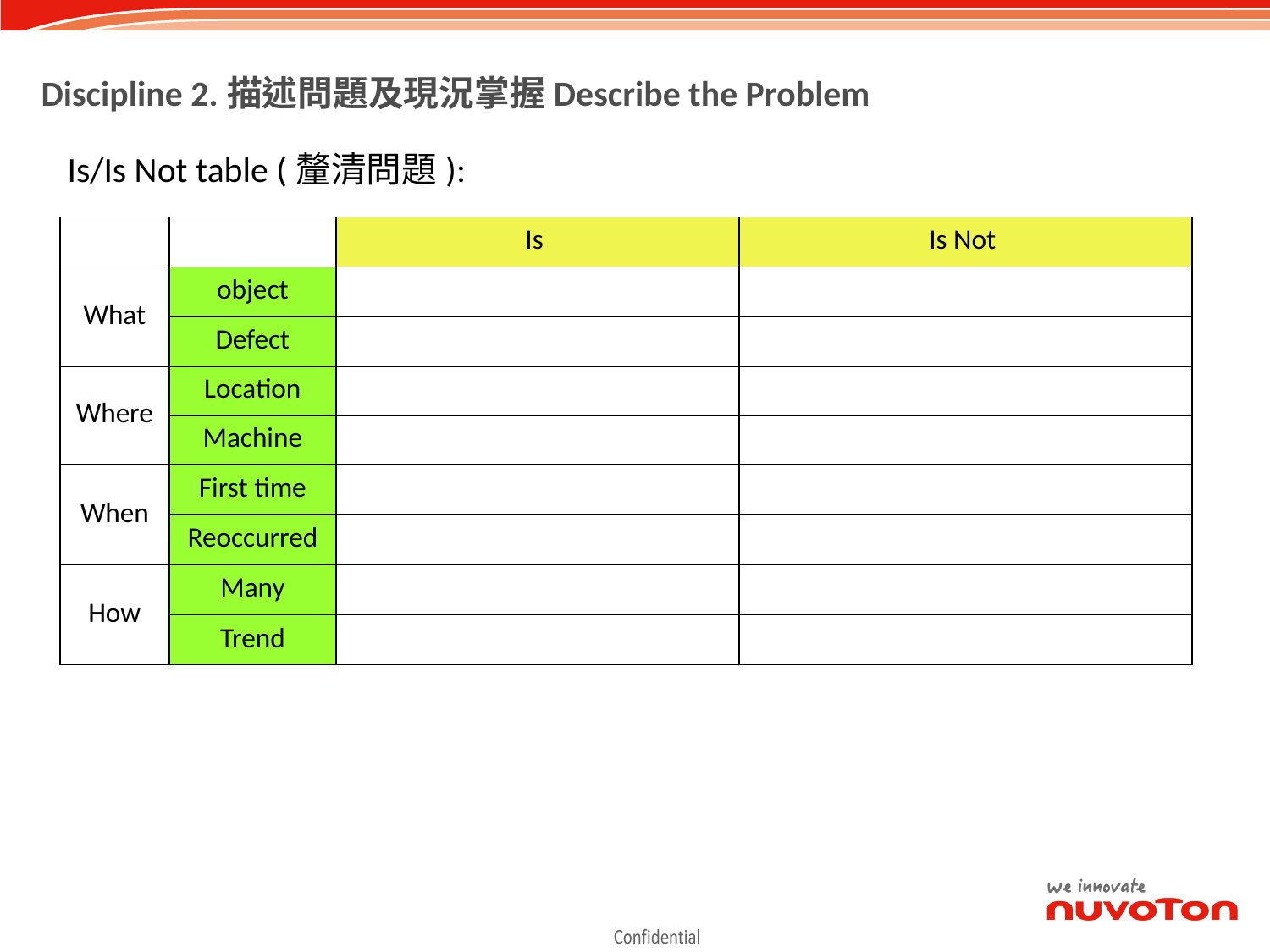

Discipline 2.描述問題及現況掌握Describe the Problem
Is/Is Not table (釐清問題):
|  |  | Is | Is Not |
| --- | --- | --- | --- |
| What | object |  |  |
|  | Defect |  |  |
| Where | Location |  |  |
|  | Machine |  |  |
| When | First time |  |  |
|  | Reoccurred |  |  |
| How | Many |  |  |
|  | Trend |  |  |